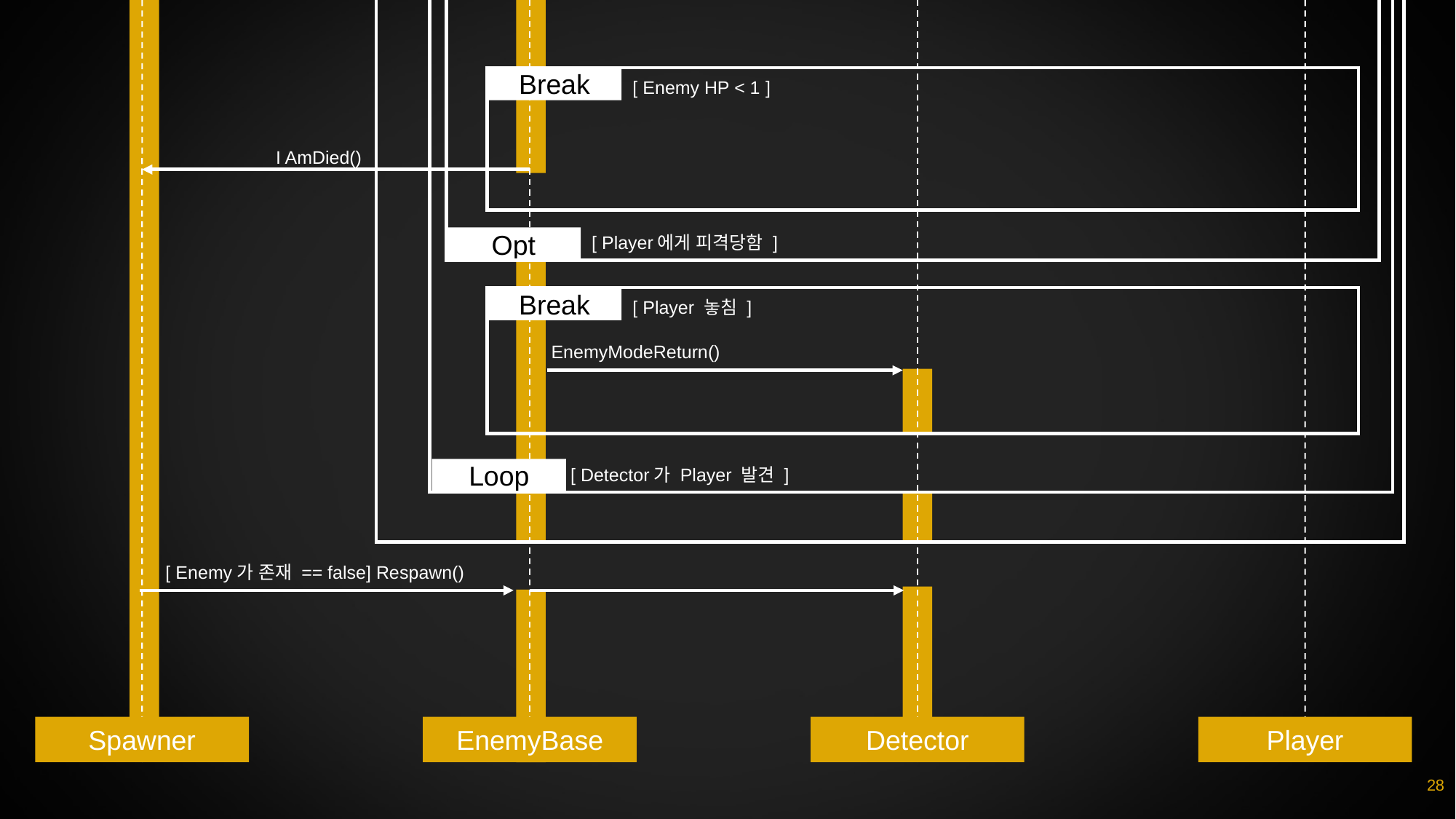

Break

[ Enemy HP < 1 ]
I AmDied()
[ Player에게 피격당함 ]
Opt

Break

[ Player 놓침 ]
EnemyModeReturn()

[ Detector가 Player 발견 ]
Loop

[ Enemy가 존재 == false] Respawn()

Spawner
EnemyBase
Detector
Player
28